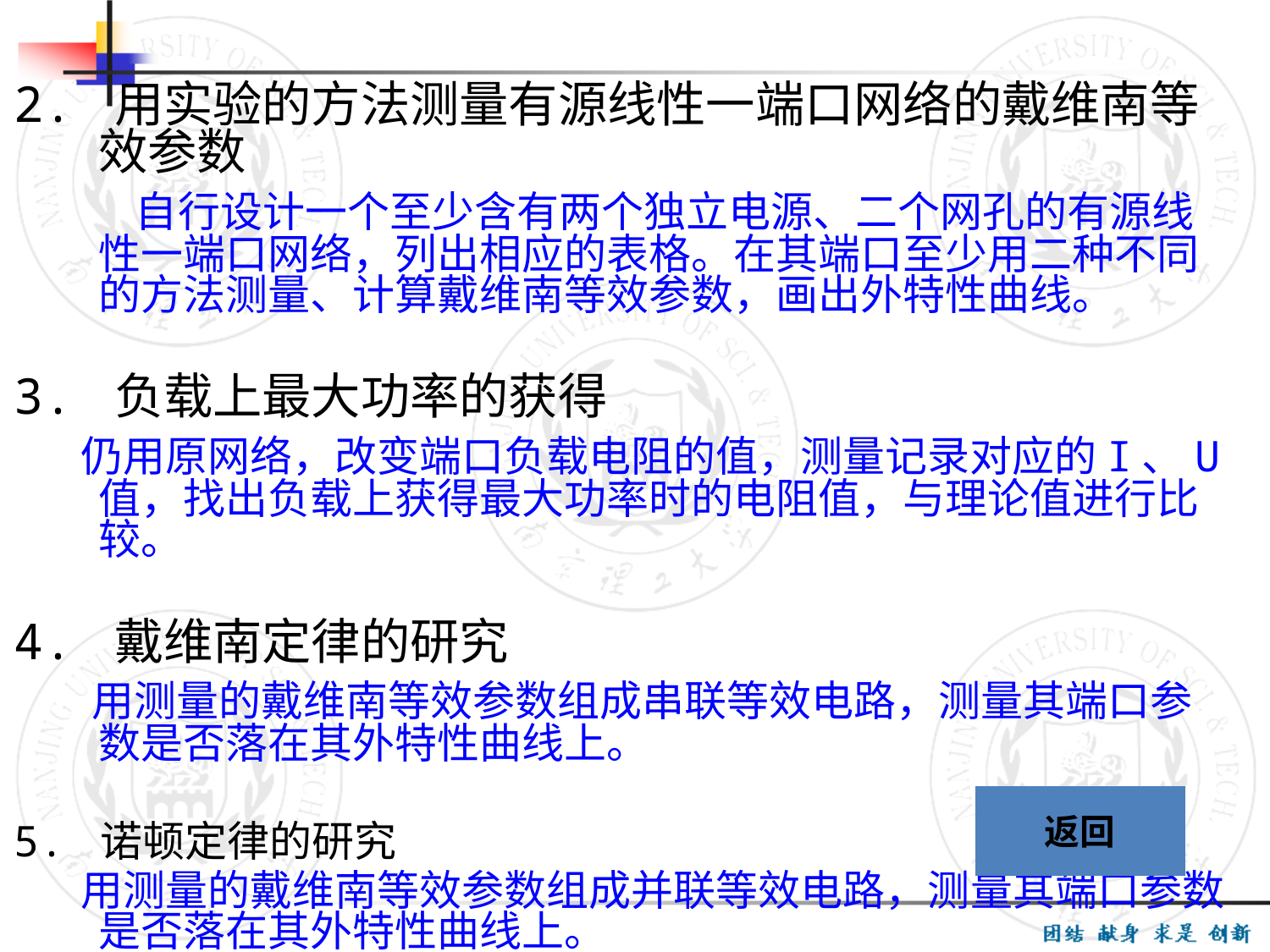

2. 用实验的方法测量有源线性一端口网络的戴维南等效参数
          自行设计一个至少含有两个独立电源、二个网孔的有源线性一端口网络，列出相应的表格。在其端口至少用二种不同的方法测量、计算戴维南等效参数，画出外特性曲线。

3. 负载上最大功率的获得
     仍用原网络，改变端口负载电阻的值，测量记录对应的I、U值，找出负载上获得最大功率时的电阻值，与理论值进行比较。

4. 戴维南定律的研究
      用测量的戴维南等效参数组成串联等效电路，测量其端口参数是否落在其外特性曲线上。

5. 诺顿定律的研究
      用测量的戴维南等效参数组成并联等效电路，测量其端口参数是否落在其外特性曲线上。

返回